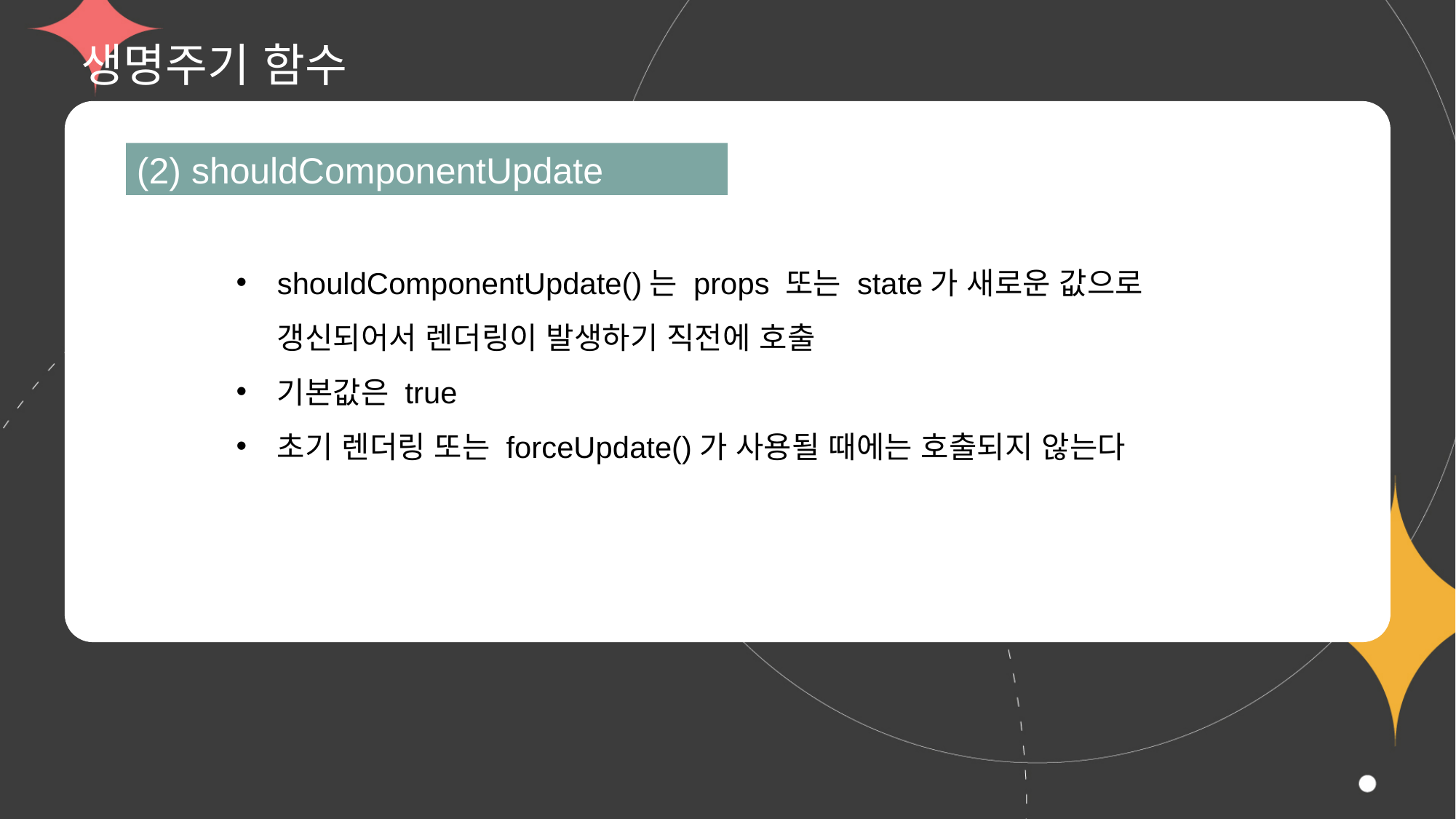

# 생명주기 함수
(2) shouldComponentUpdate
shouldComponentUpdate()는 props 또는 state가 새로운 값으로 갱신되어서 렌더링이 발생하기 직전에 호출
기본값은 true
초기 렌더링 또는 forceUpdate()가 사용될 때에는 호출되지 않는다